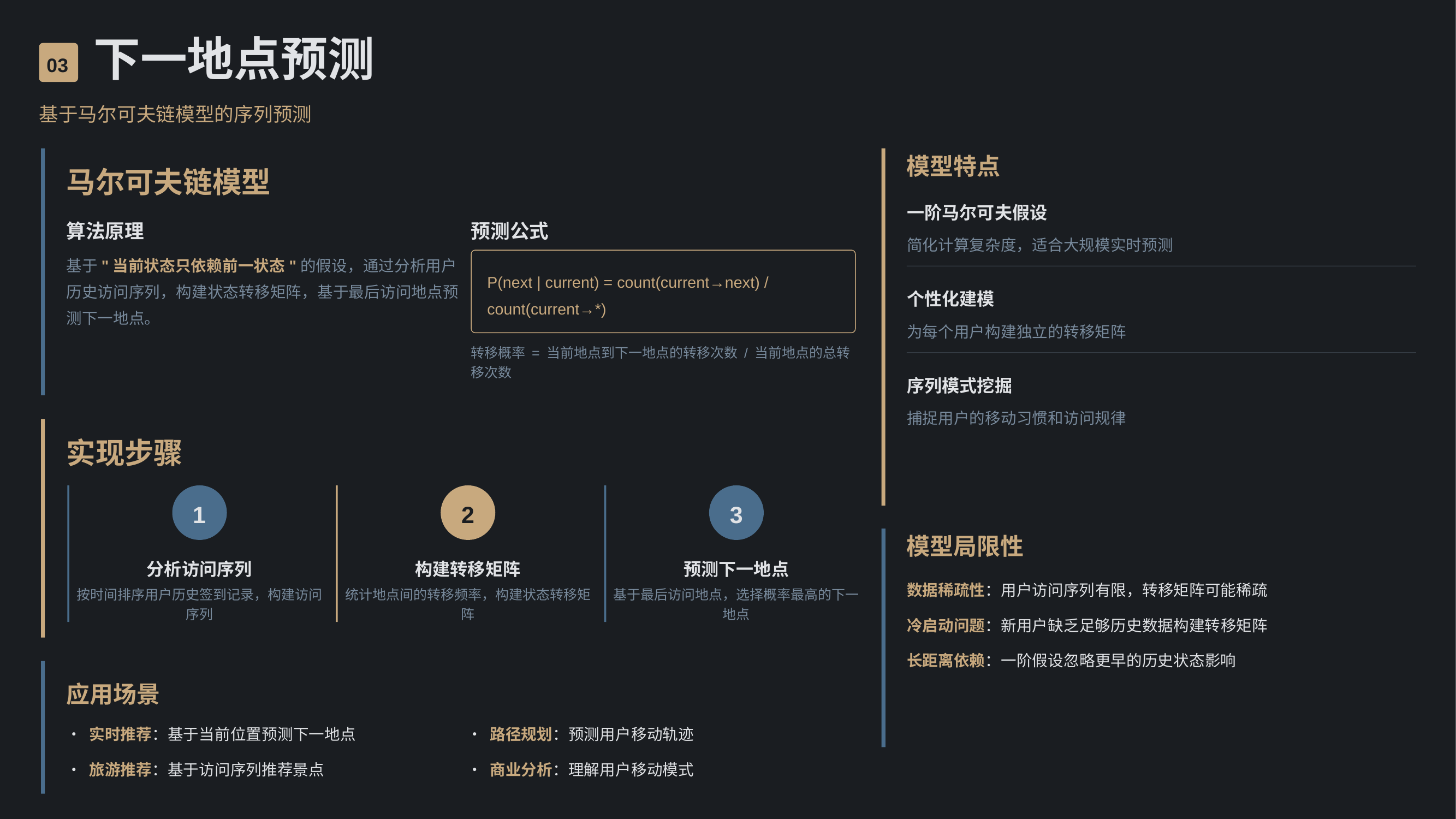

下一地点预测

03
基于马尔可夫链模型的序列预测

模型特点
马尔可夫链模型
一阶马尔可夫假设
算法原理
预测公式
简化计算复杂度，适合大规模实时预测
基于"当前状态只依赖前一状态"的假设，通过分析用户历史访问序列，构建状态转移矩阵，基于最后访问地点预测下一地点。

P(next | current) = count(current→next) / count(current→*)
个性化建模
为每个用户构建独立的转移矩阵
转移概率 = 当前地点到下一地点的转移次数 / 当前地点的总转移次数

序列模式挖掘
捕捉用户的移动习惯和访问规律

实现步骤

1
2
3

模型局限性
分析访问序列
构建转移矩阵
预测下一地点
数据稀疏性：用户访问序列有限，转移矩阵可能稀疏
按时间排序用户历史签到记录，构建访问序列
统计地点间的转移频率，构建状态转移矩阵
基于最后访问地点，选择概率最高的下一地点
冷启动问题：新用户缺乏足够历史数据构建转移矩阵
长距离依赖：一阶假设忽略更早的历史状态影响

应用场景
• 实时推荐：基于当前位置预测下一地点
• 路径规划：预测用户移动轨迹
• 旅游推荐：基于访问序列推荐景点
• 商业分析：理解用户移动模式